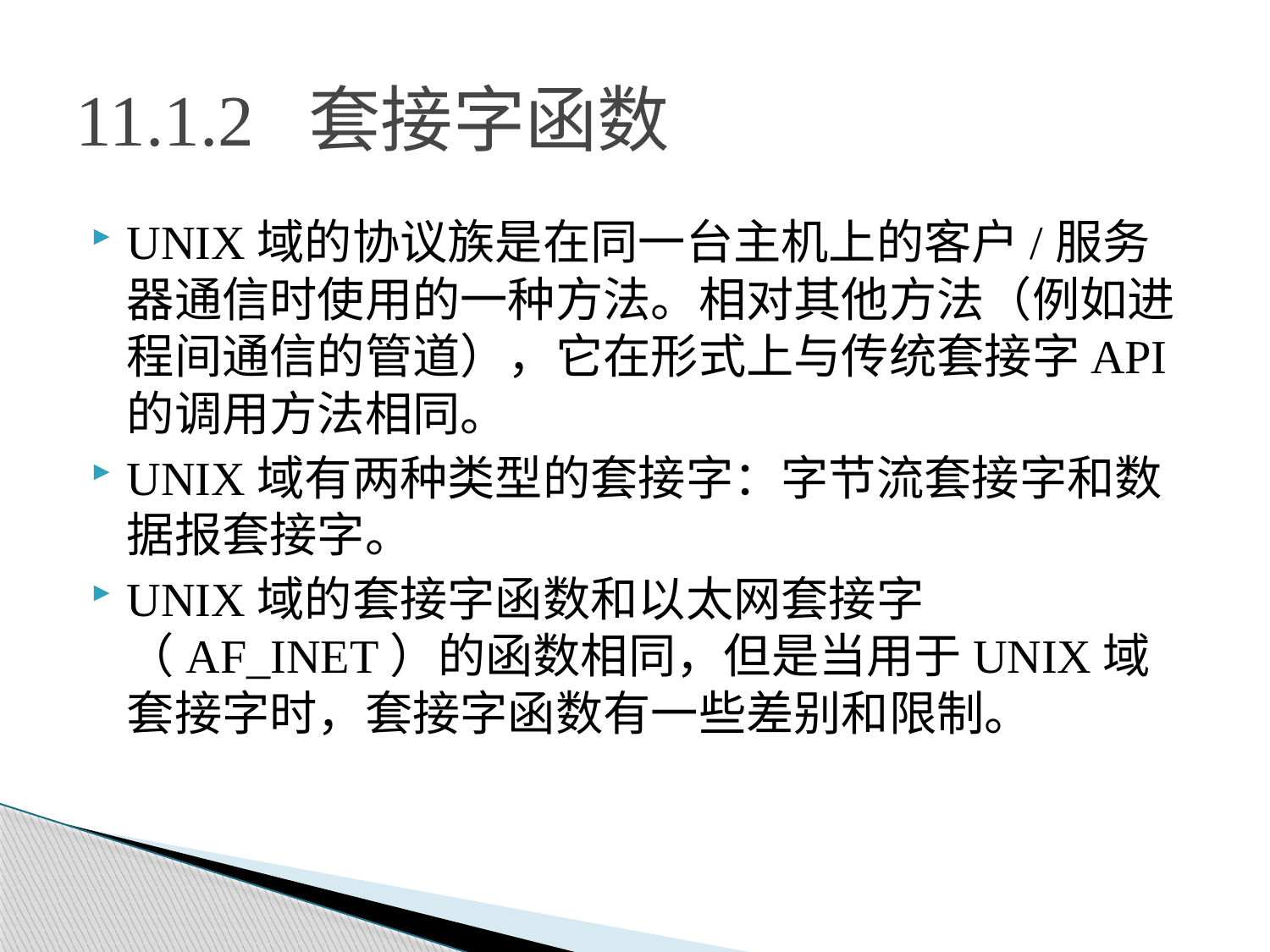

# 11.1.2  套接字函数
UNIX域的协议族是在同一台主机上的客户/服务器通信时使用的一种方法。相对其他方法（例如进程间通信的管道），它在形式上与传统套接字API的调用方法相同。
UNIX域有两种类型的套接字：字节流套接字和数据报套接字。
UNIX域的套接字函数和以太网套接字（AF_INET）的函数相同，但是当用于UNIX域套接字时，套接字函数有一些差别和限制。